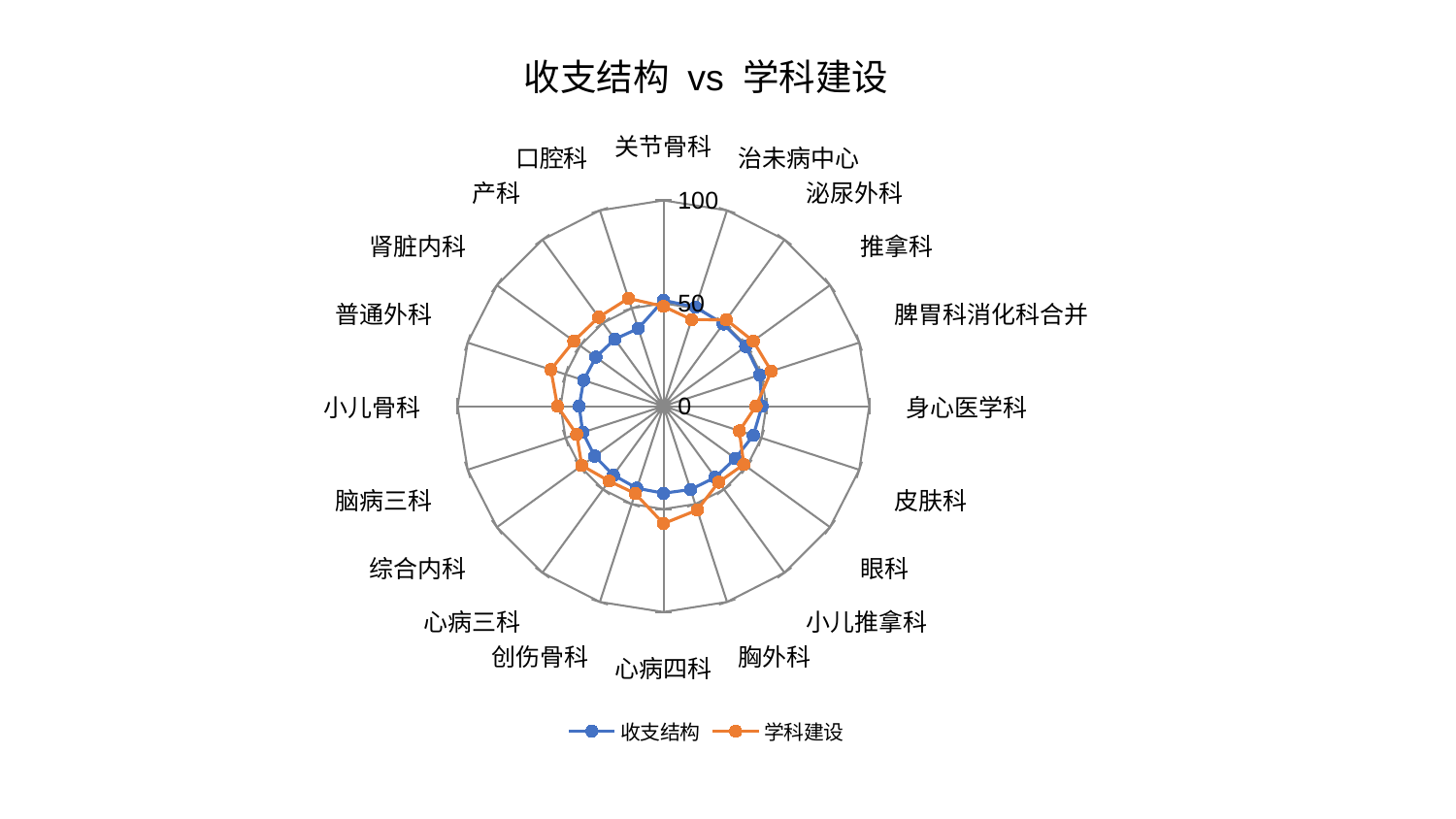

### Chart: 收支结构 vs 学科建设

| Category | 收支结构 | 学科建设 |
|---|---|---|
| 关节骨科 | 51.46855608078091 | 48.50203325761078 |
| 治未病中心 | 50.5649318358958 | 44.248896848959646 |
| 泌尿外科 | 49.41593872302205 | 51.91240752892484 |
| 推拿科 | 49.39052182993607 | 53.8802139080872 |
| 脾胃科消化科合并 | 49.189111998870956 | 55.10481904665249 |
| 身心医学科 | 47.87917690923511 | 44.92358015635023 |
| 皮肤科 | 45.902110789086784 | 38.78276403635805 |
| 眼科 | 43.15709836406585 | 48.2132051461358 |
| 小儿推拿科 | 42.774581651097016 | 45.64219082924257 |
| 胸外科 | 42.574463530428254 | 53.05925907822527 |
| 心病四科 | 42.305531126205295 | 57.05341937768085 |
| 创伤骨科 | 41.90467580904558 | 44.58435909174345 |
| 心病三科 | 41.392402751906396 | 44.95845720935511 |
| 综合内科 | 41.31199082382793 | 49.06099558272795 |
| 脑病三科 | 41.21628677710337 | 44.33136612749532 |
| 小儿骨科 | 40.937793096750404 | 51.49021707403967 |
| 普通外科 | 40.7536944424617 | 57.51558134387369 |
| 肾脏内科 | 40.591866205943745 | 53.81583853466386 |
| 产科 | 40.25275351971545 | 53.480432106180885 |
| 口腔科 | 39.70629401915842 | 55.088592039473674 |
68